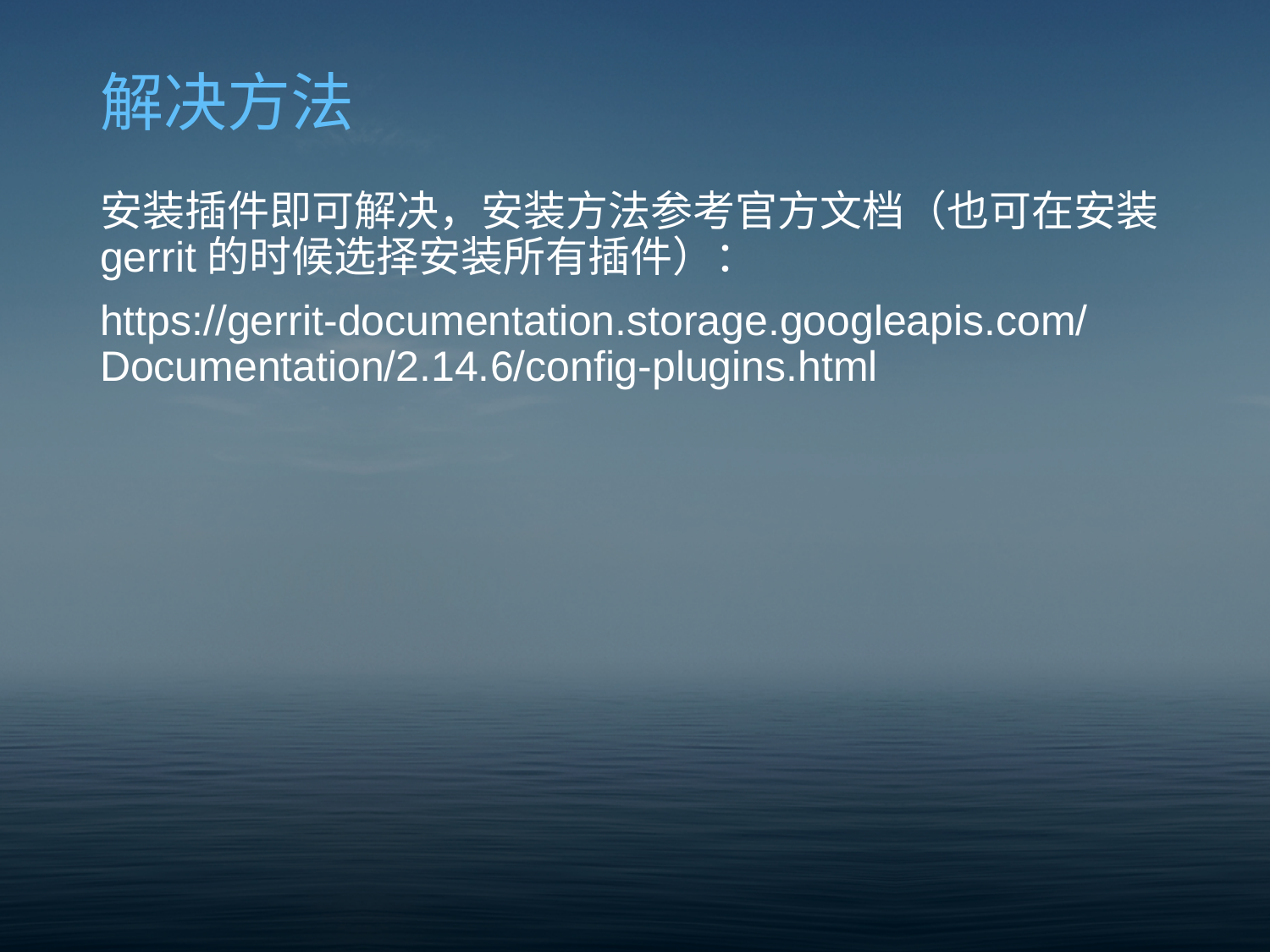

# 解决方法
安装插件即可解决，安装方法参考官方文档（也可在安装gerrit的时候选择安装所有插件）：
https://gerrit-documentation.storage.googleapis.com/Documentation/2.14.6/config-plugins.html